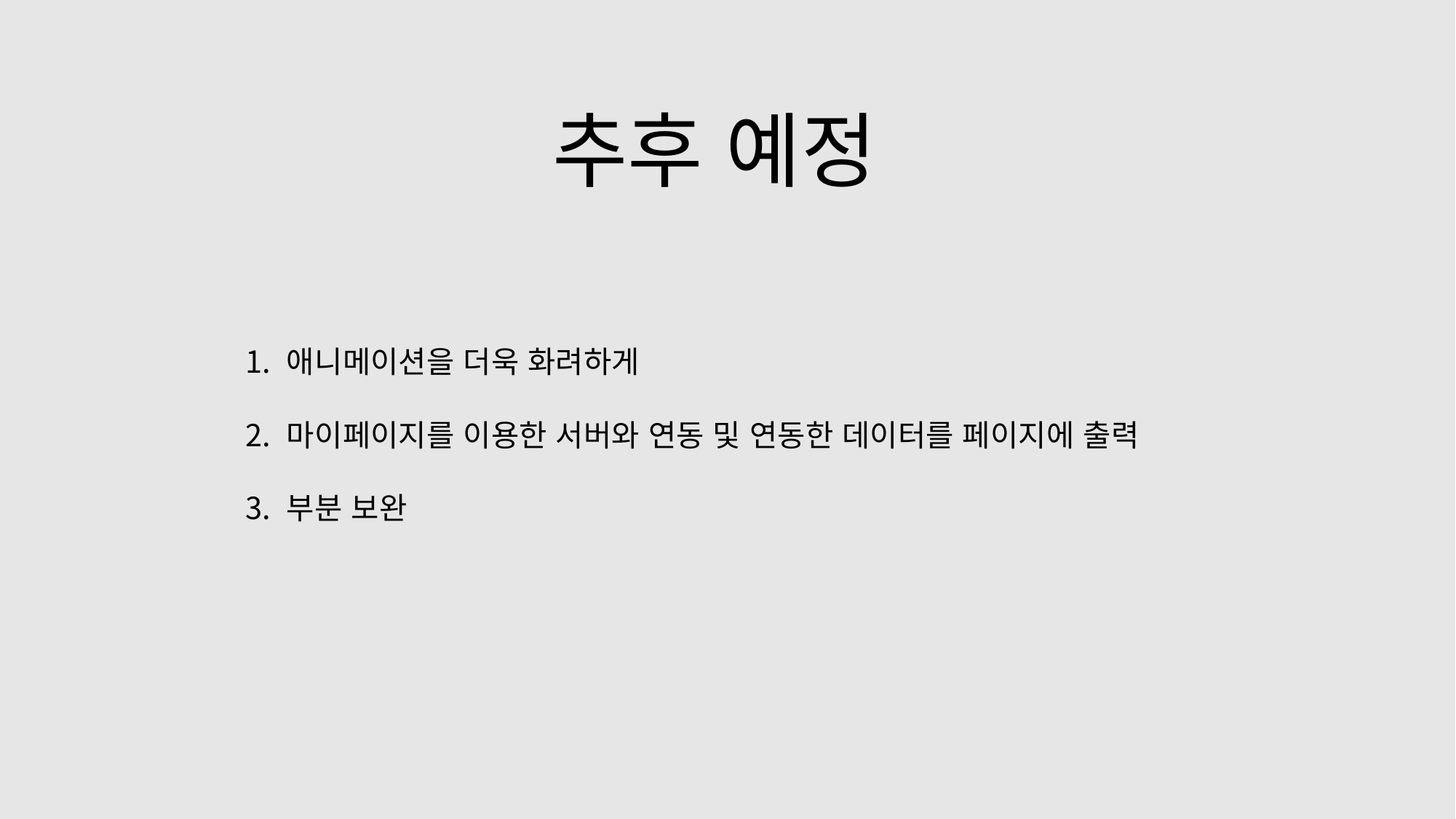

추후 예정
애니메이션을 더욱 화려하게

마이페이지를 이용한 서버와 연동 및 연동한 데이터를 페이지에 출력

부분 보완